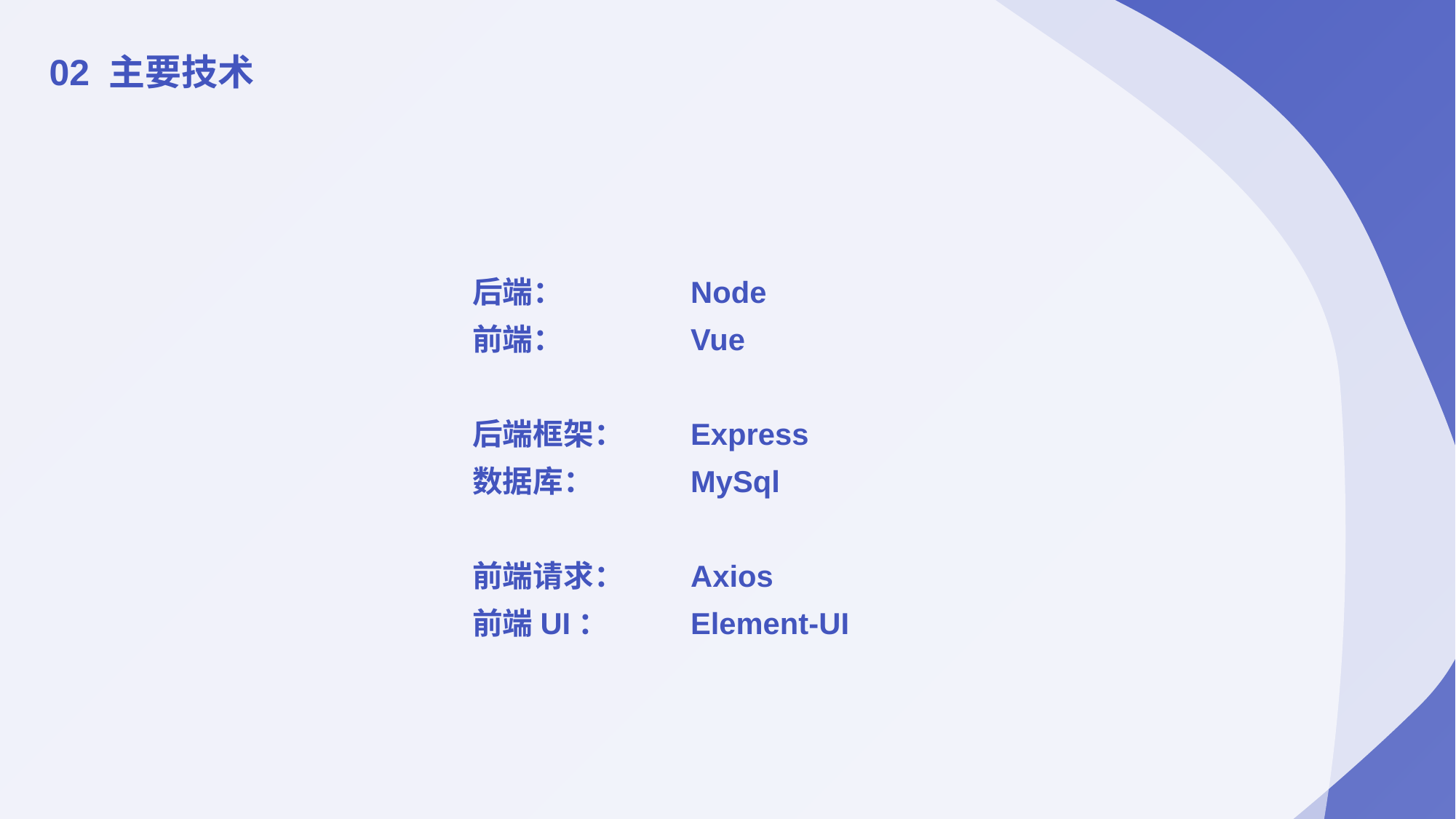

02 主要技术
后端：		Node
前端：		Vue

后端框架：	Express
数据库：	MySql

前端请求：	Axios
前端UI：	Element-UI